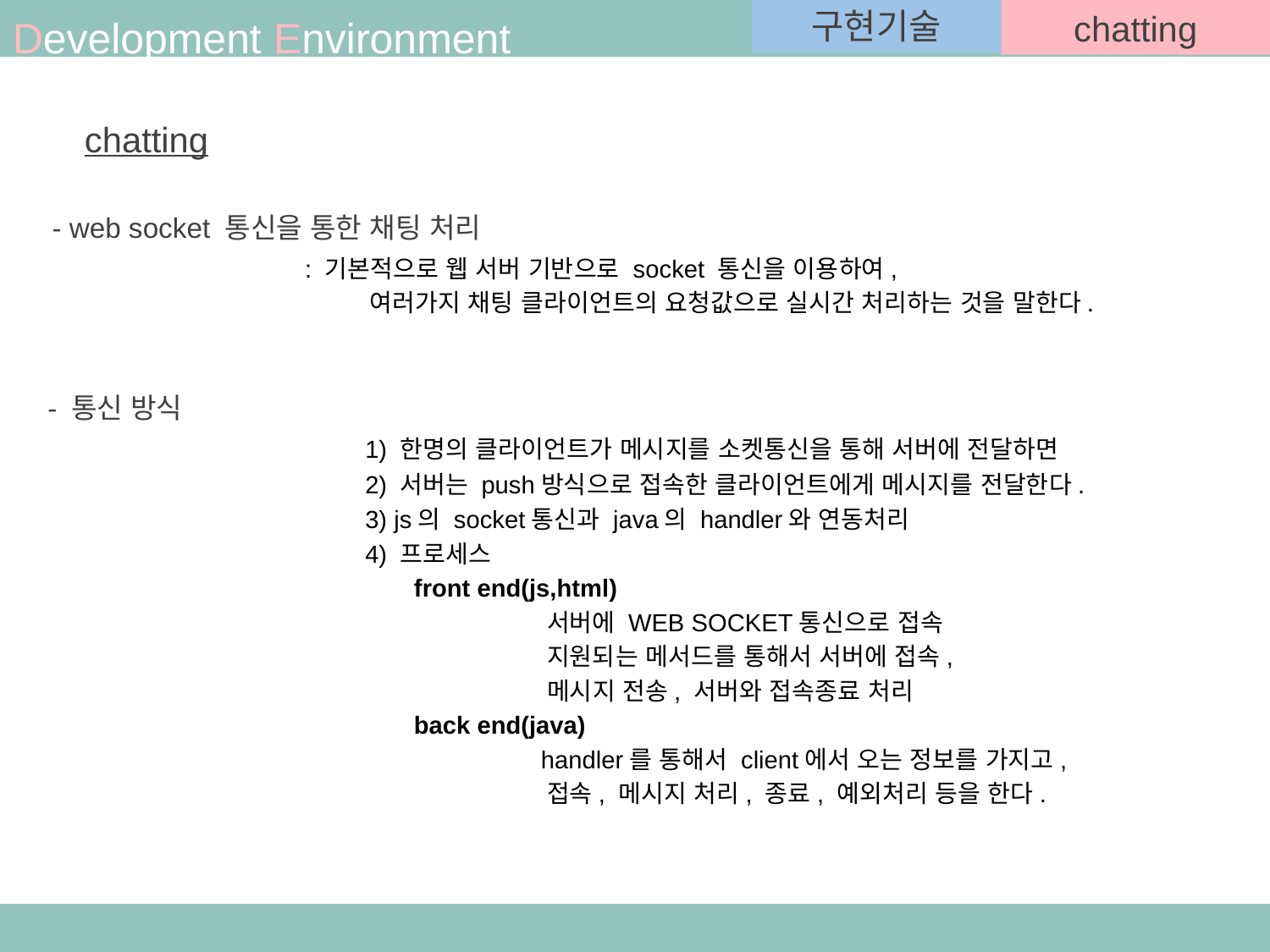

chatting
구현기술

Development Environment
chatting
- web socket 통신을 통한 채팅 처리
       : 기본적으로 웹 서버 기반으로 socket 통신을 이용하여,
	여러가지 채팅 클라이언트의 요청값으로 실시간 처리하는 것을 말한다.

- 통신 방식
 	  	1) 한명의 클라이언트가 메시지를 소켓통신을 통해 서버에 전달하면
	    	2) 서버는 push방식으로 접속한 클라이언트에게 메시지를 전달한다.
	    	3) js의 socket통신과 java의 handler와 연동처리
	    	4) 프로세스
		       front end(js,html)
			       서버에 WEB SOCKET통신으로 접속
			       지원되는 메서드를 통해서 서버에 접속,
			       메시지 전송, 서버와 접속종료 처리
		       back end(java)
			       handler를 통해서 client에서 오는 정보를 가지고,
			       접속, 메시지 처리, 종료, 예외처리 등을 한다.